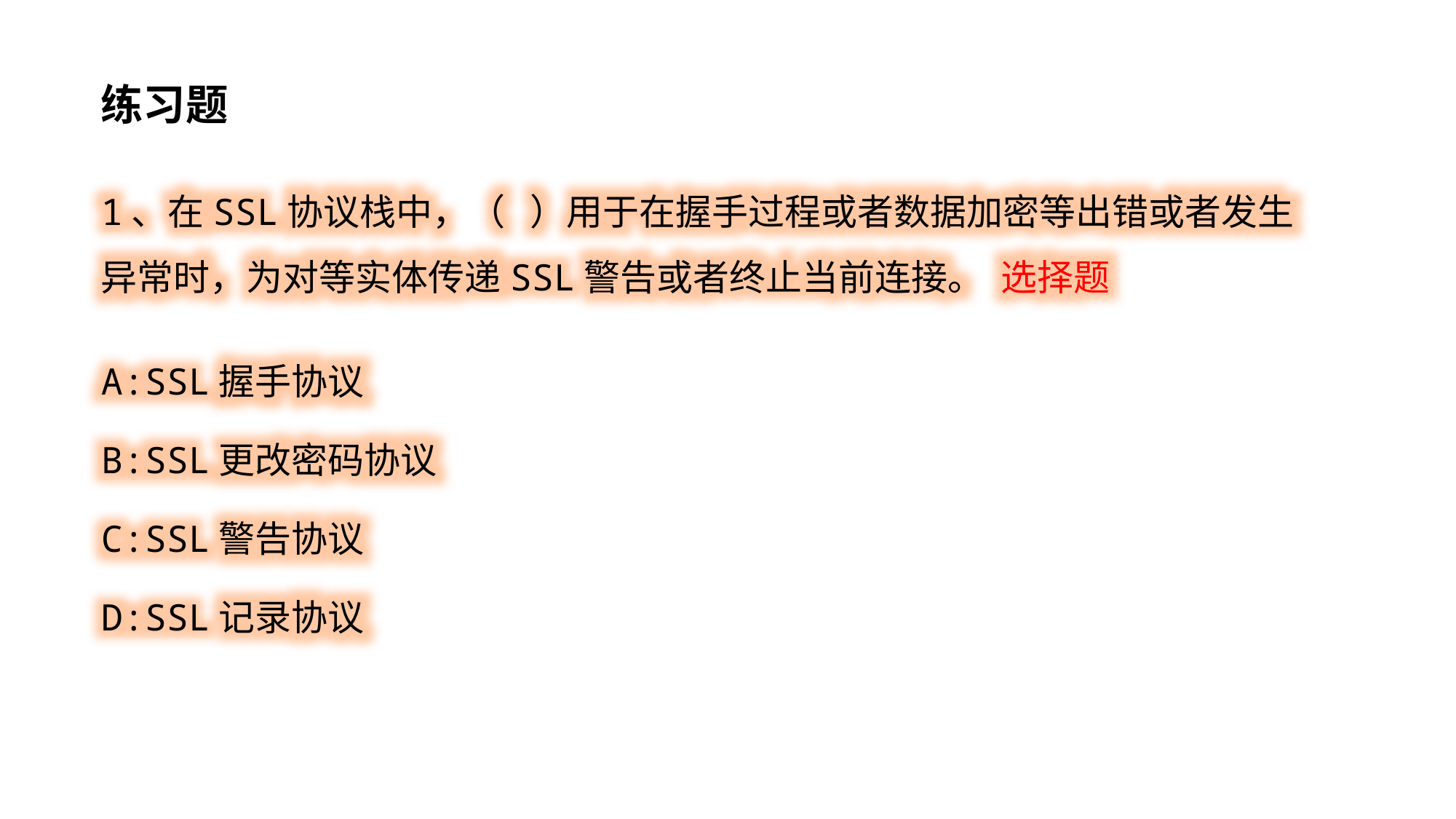

练习题
1、在SSL协议栈中，（   ）用于在握手过程或者数据加密等出错或者发生异常时，为对等实体传递SSL警告或者终止当前连接。  选择题

A:SSL握手协议

B:SSL更改密码协议

C:SSL警告协议

D:SSL记录协议